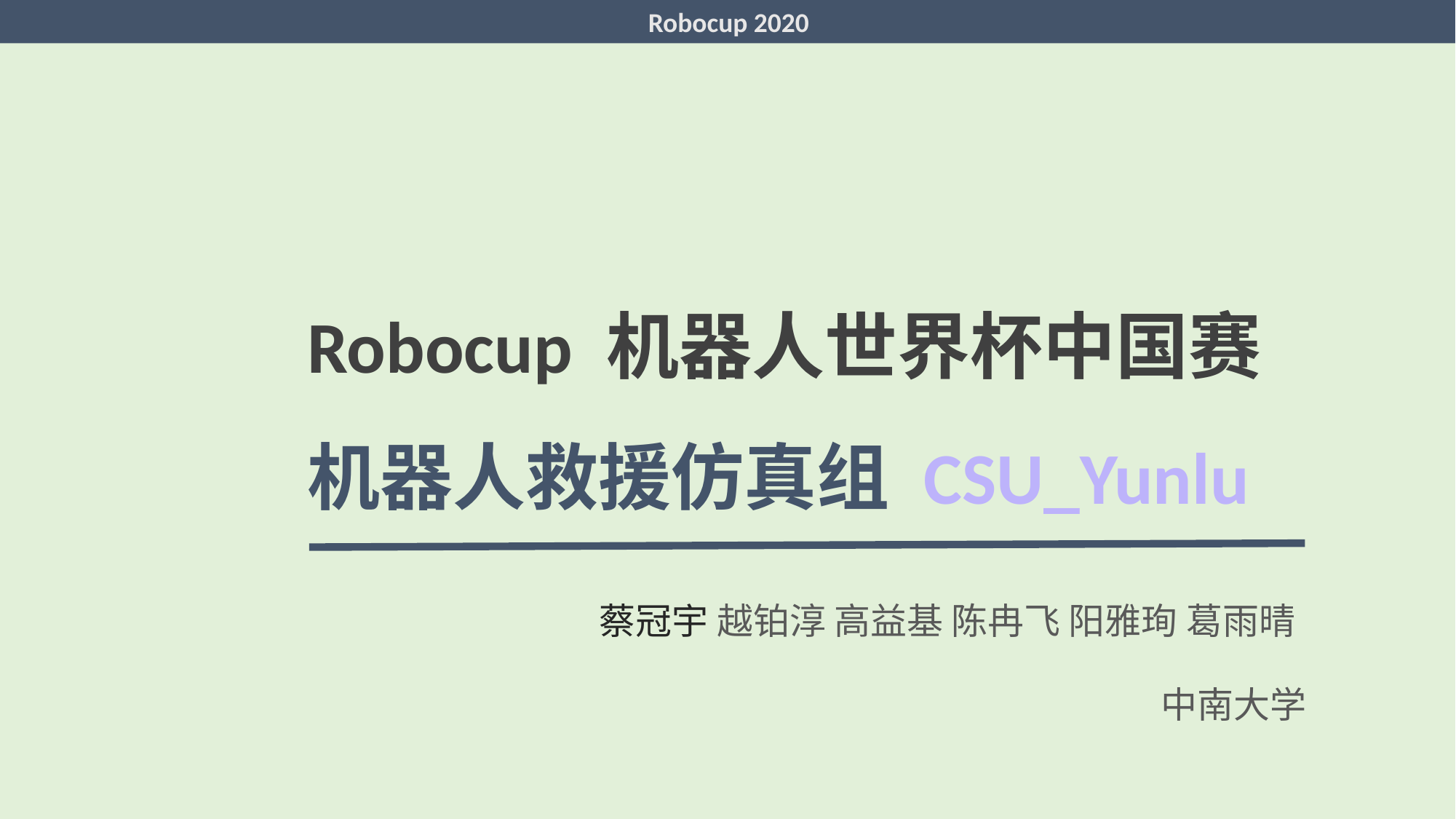

Robocup 2020
Robocup 机器人世界杯中国赛
机器人救援仿真组 CSU_Yunlu

蔡冠宇 越铂淳 高益基 陈冉飞 阳雅珣 葛雨晴
中南大学